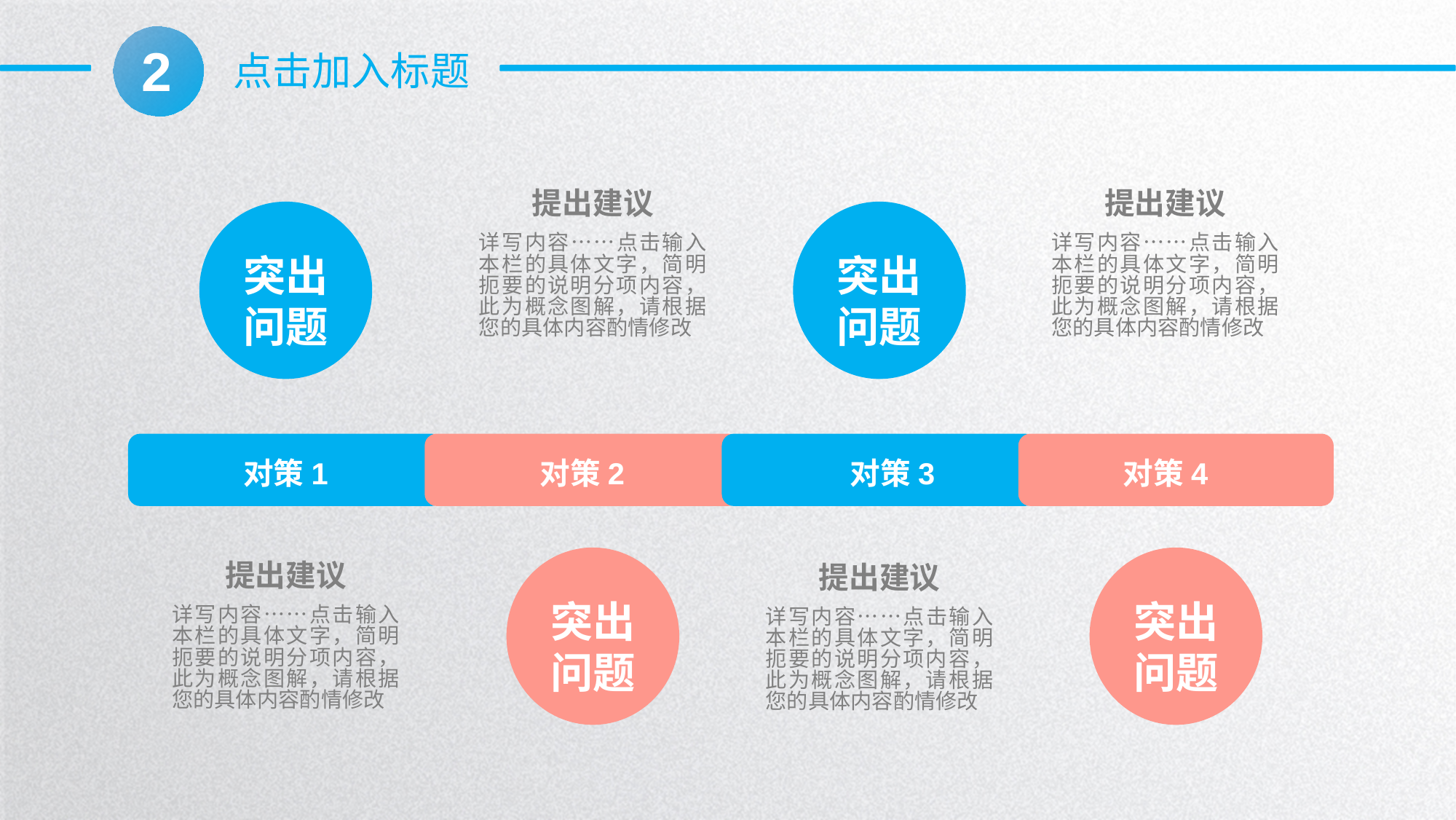

2
点击加入标题

提出建议
提出建议

详写内容……点击输入本栏的具体文字，简明扼要的说明分项内容，此为概念图解，请根据您的具体内容酌情修改
详写内容……点击输入本栏的具体文字，简明扼要的说明分项内容，此为概念图解，请根据您的具体内容酌情修改
突出问题
突出问题

对策1
对策2
对策3
对策4

提出建议
提出建议
突出问题
突出问题
详写内容……点击输入本栏的具体文字，简明扼要的说明分项内容，此为概念图解，请根据您的具体内容酌情修改
详写内容……点击输入本栏的具体文字，简明扼要的说明分项内容，此为概念图解，请根据您的具体内容酌情修改